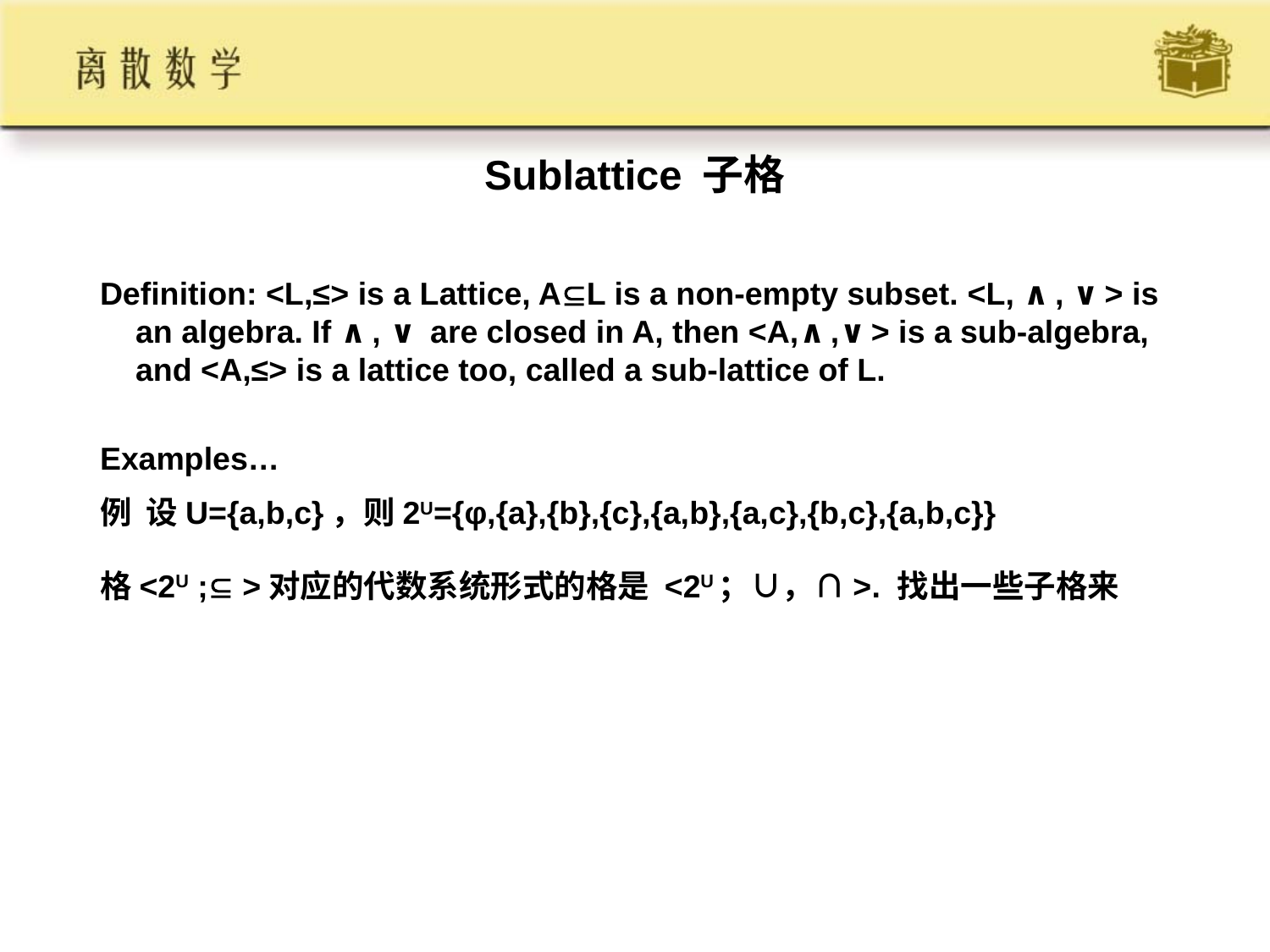

# Sublattice 子格
Definition: <L,≤> is a Lattice, A⊆L is a non-empty subset. <L, ∧, ∨> is an algebra. If ∧, ∨ are closed in A, then <A,∧,∨> is a sub-algebra, and <A,≤> is a lattice too, called a sub-lattice of L.

Examples…
例  设U={a,b,c}，则2U={φ,{a},{b},{c},{a,b},{a,c},{b,c},{a,b,c}}
格<2U ;⊆ >对应的代数系统形式的格是 <2U；∪，∩>. 找出一些子格来